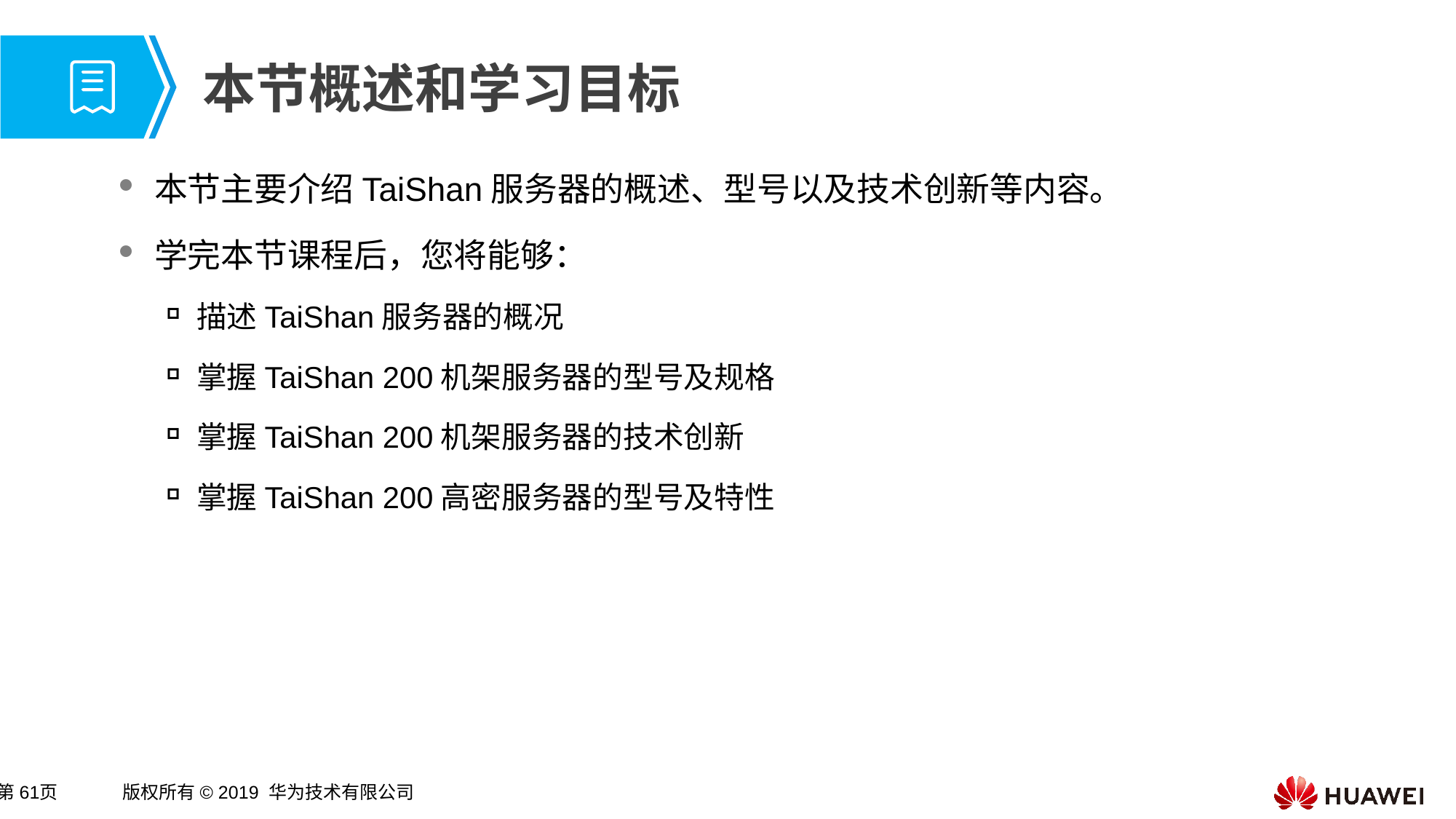

本节主要介绍TaiShan服务器的概述、型号以及技术创新等内容。
学完本节课程后，您将能够：
描述TaiShan服务器的概况
掌握TaiShan 200机架服务器的型号及规格
掌握TaiShan 200机架服务器的技术创新
掌握TaiShan 200高密服务器的型号及特性